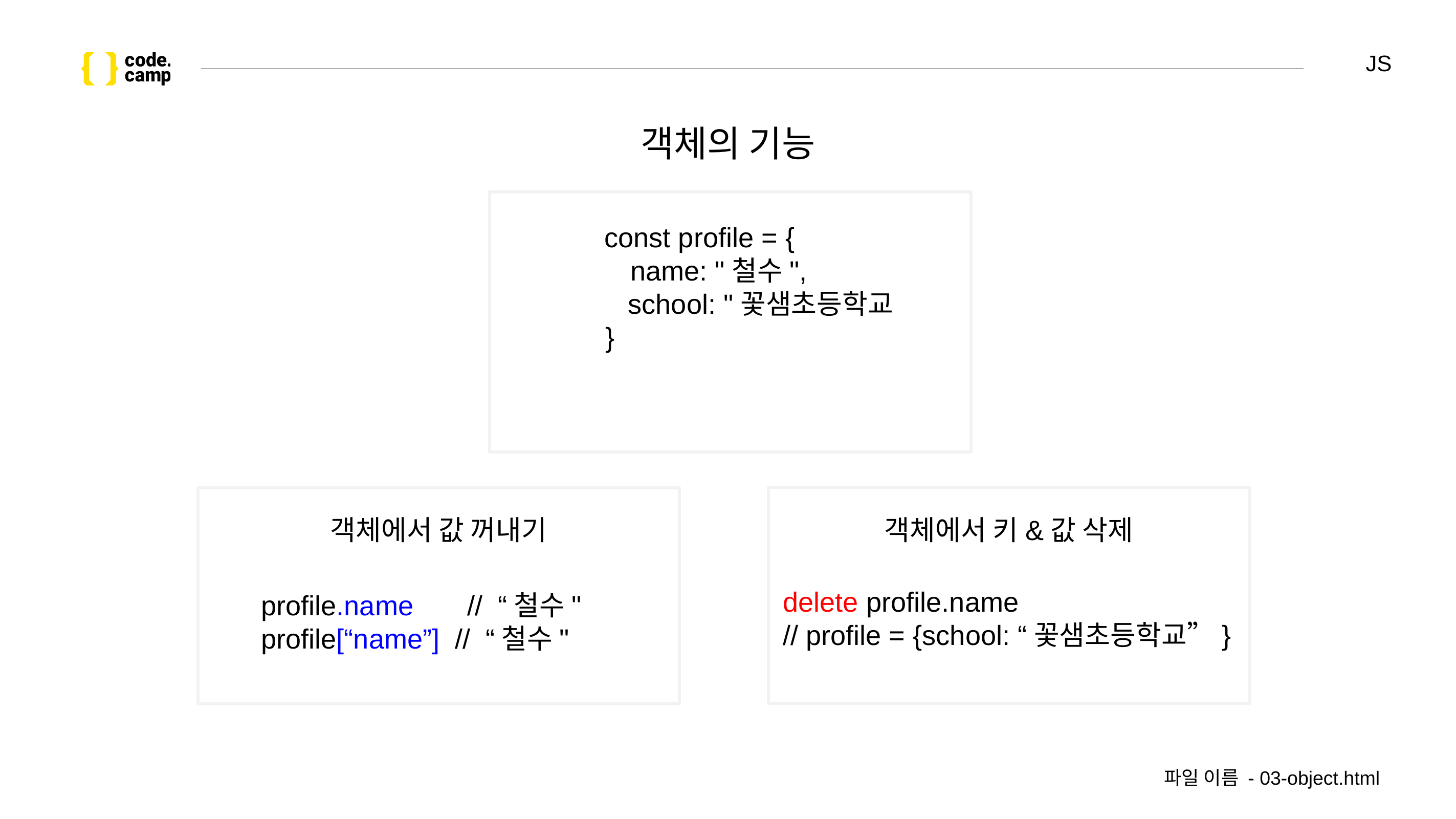

# JS

객체의 기능

const profile = {
     name: "철수",
                school: "꽃샘초등학교
                                           }

객체에서 값 꺼내기
객체에서 키&값 삭제
delete profile.name
// profile = {school: “꽃샘초등학교”}
profile.name       //  “철수"
profile[“name”]  //  “철수"
파일 이름 - 03-object.html